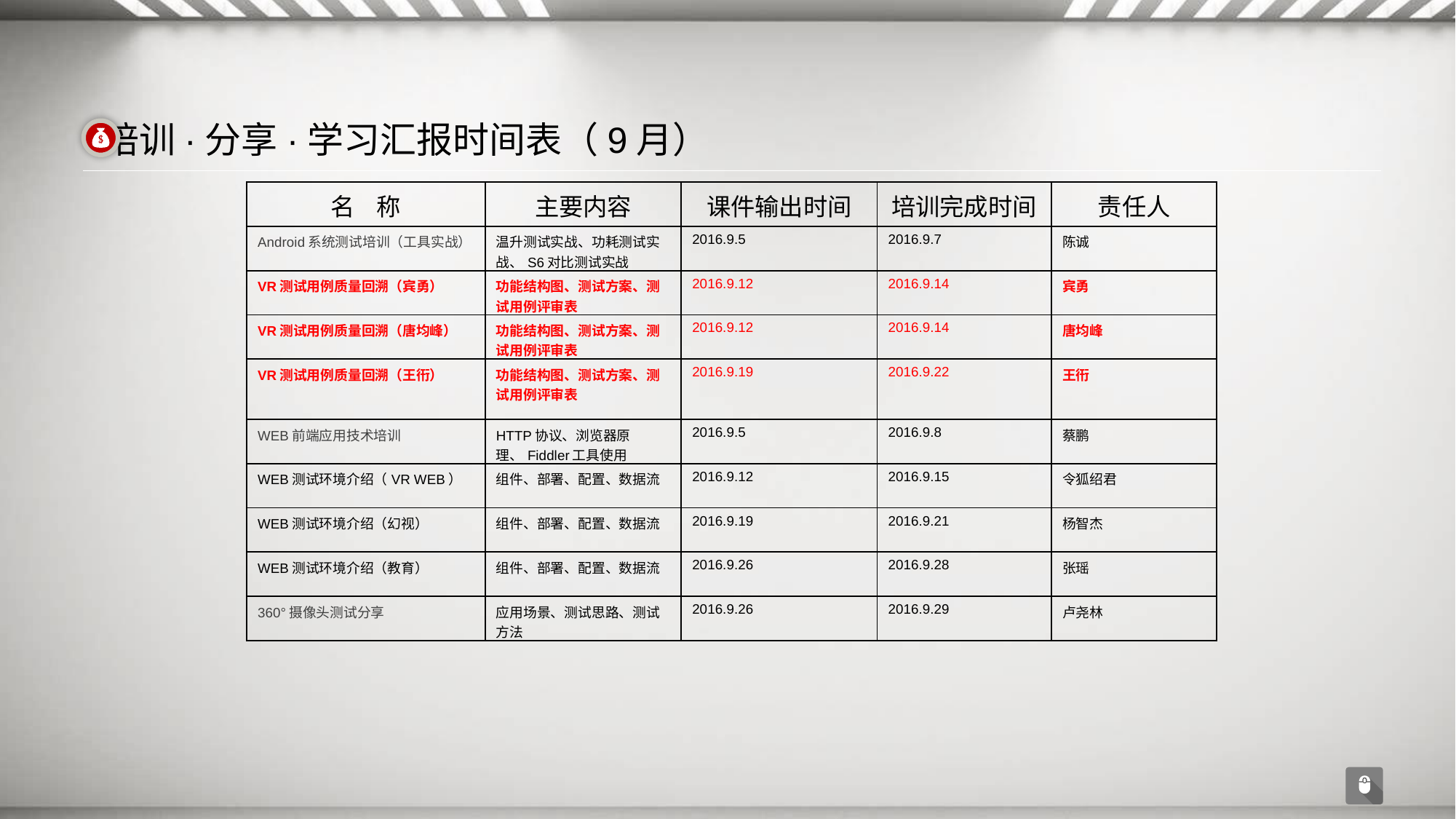

培训·分享·学习汇报时间表（9月）

| 名 称 | 主要内容 | 课件输出时间 | 培训完成时间 | 责任人 |
| --- | --- | --- | --- | --- |
| Android系统测试培训（工具实战） | 温升测试实战、功耗测试实战、S6对比测试实战 | 2016.9.5 | 2016.9.7 | 陈诚 |
| VR测试用例质量回溯（宾勇） | 功能结构图、测试方案、测试用例评审表 | 2016.9.12 | 2016.9.14 | 宾勇 |
| VR测试用例质量回溯（唐均峰） | 功能结构图、测试方案、测试用例评审表 | 2016.9.12 | 2016.9.14 | 唐均峰 |
| VR测试用例质量回溯（王衎） | 功能结构图、测试方案、测试用例评审表 | 2016.9.19 | 2016.9.22 | 王衎 |
| WEB前端应用技术培训 | HTTP协议、浏览器原理、Fiddler工具使用 | 2016.9.5 | 2016.9.8 | 蔡鹏 |
| WEB测试环境介绍（VR WEB） | 组件、部署、配置、数据流 | 2016.9.12 | 2016.9.15 | 令狐绍君 |
| WEB测试环境介绍（幻视） | 组件、部署、配置、数据流 | 2016.9.19 | 2016.9.21 | 杨智杰 |
| WEB测试环境介绍（教育） | 组件、部署、配置、数据流 | 2016.9.26 | 2016.9.28 | 张瑶 |
| 360°摄像头测试分享 | 应用场景、测试思路、测试方法 | 2016.9.26 | 2016.9.29 | 卢尧林 |